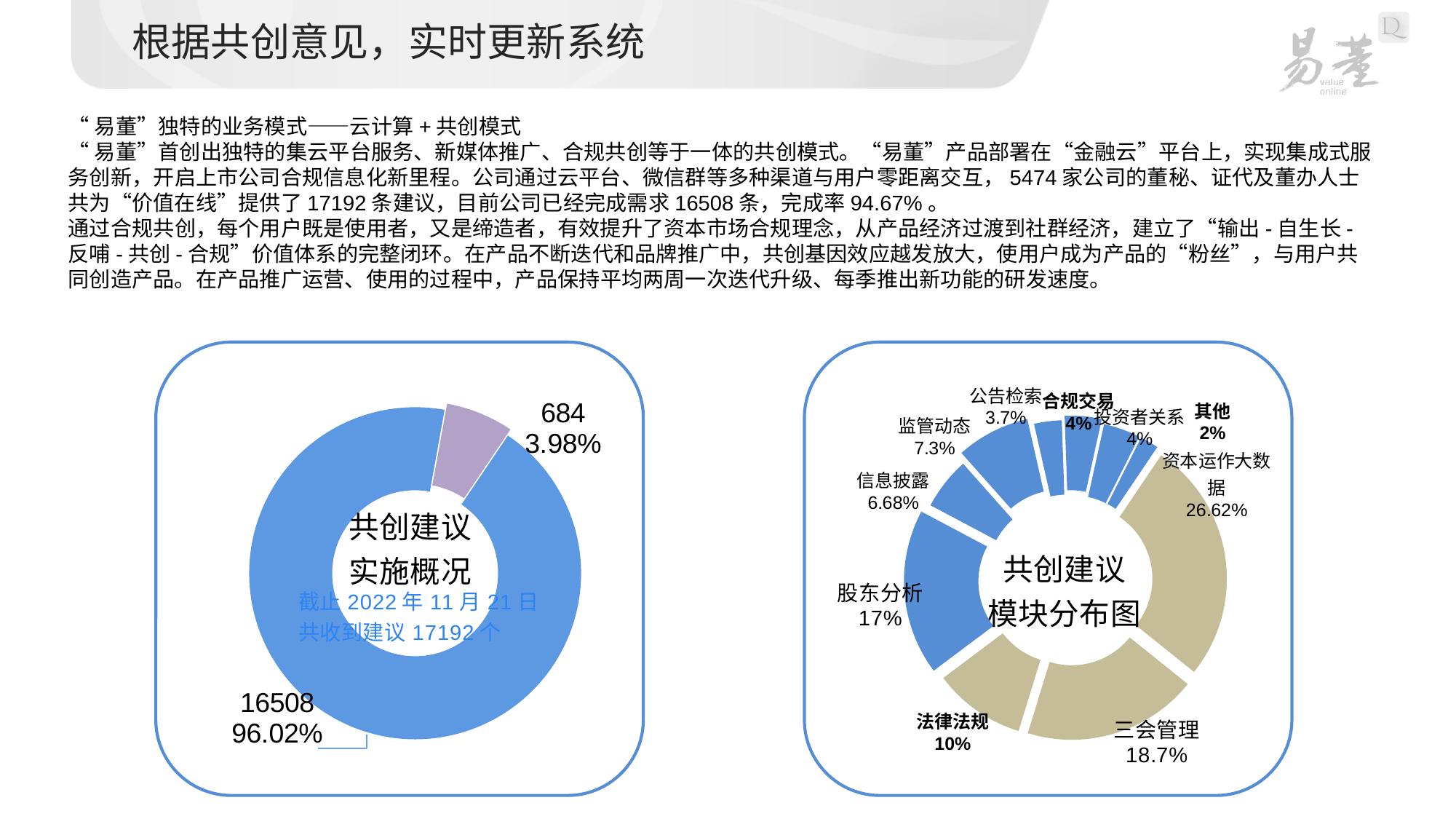

根据共创意见，实时更新系统
“易董”独特的业务模式——云计算+共创模式
“易董”首创出独特的集云平台服务、新媒体推广、合规共创等于一体的共创模式。“易董”产品部署在“金融云”平台上，实现集成式服务创新，开启上市公司合规信息化新里程。公司通过云平台、微信群等多种渠道与用户零距离交互，5474家公司的董秘、证代及董办人士共为“价值在线”提供了17192条建议，目前公司已经完成需求16508条，完成率94.67%。
通过合规共创，每个用户既是使用者，又是缔造者，有效提升了资本市场合规理念，从产品经济过渡到社群经济，建立了“输出-自生长-反哺-共创-合规”价值体系的完整闭环。在产品不断迭代和品牌推广中，共创基因效应越发放大，使用户成为产品的“粉丝”，与用户共同创造产品。在产品推广运营、使用的过程中，产品保持平均两周一次迭代升级、每季推出新功能的研发速度。

### Chart

| Category | 共创建议模块分布图 |
|---|---|
| 14120 | 93.4 |
| 997 | 6.6 |

### Chart

| Category | 共创建议模块分布图 |
|---|---|
| 资本运作大数据 | 26.32 |
| 三会管理 | 19.0 |
| 法律法规 | 10.0 |
| 股东分析 | 18.0 |
| 信息披露 | 5.68 |
| 监管动态 | 8.0 |
| 公告检索 | 3.0 |
| 合规交易 | 4.0 |
| 投资者关系 | 4.0 |
| 其他 | 2.0 |